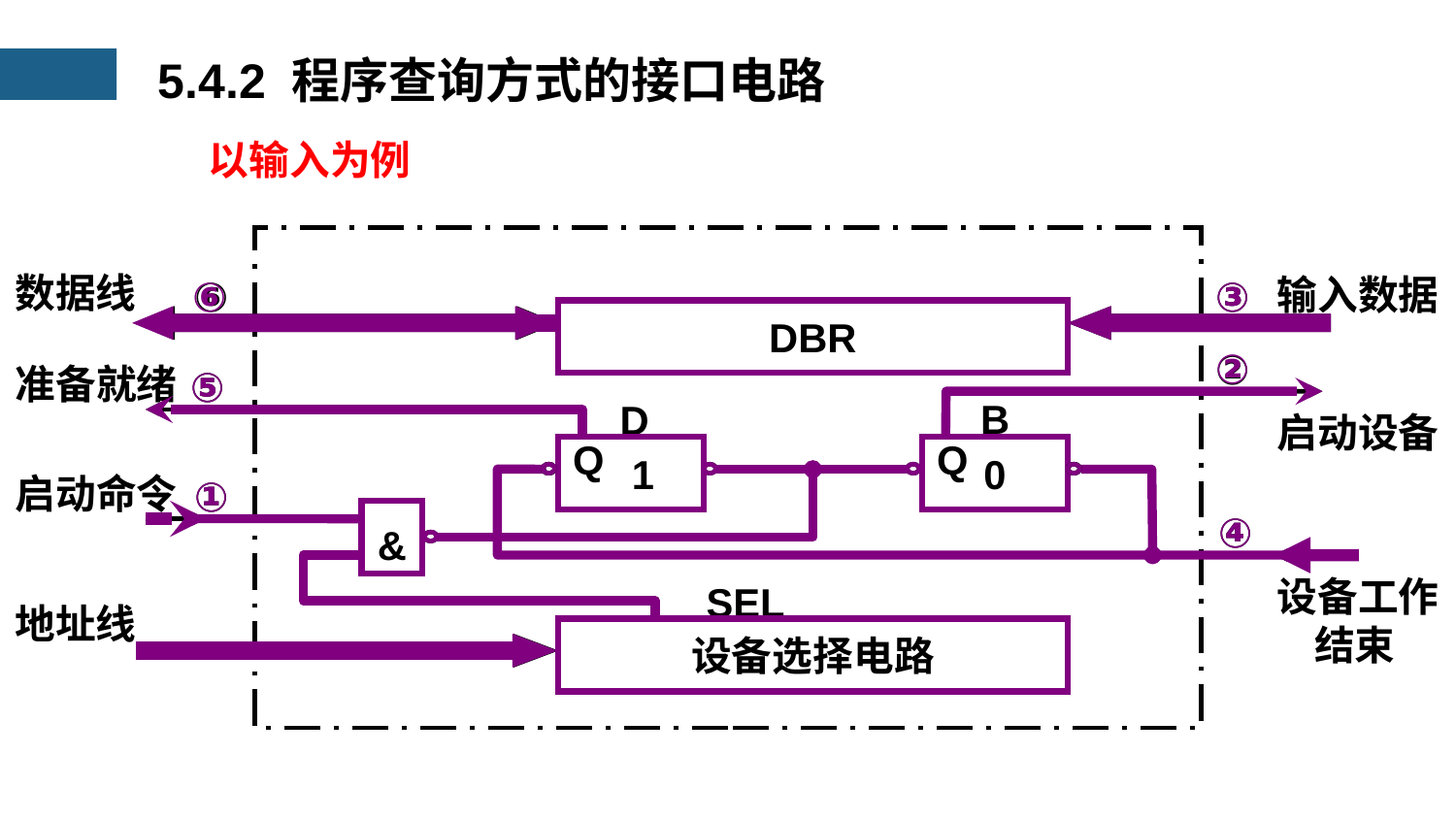

5.4.2 程序查询方式的接口电路
以输入为例

数据线
输入数据
⑥
③
DBR

②
准备就绪
⑤

启动设备

Q
Q

启动命令
①

④
&

设备工作
   结束
SEL
地址线
设备选择电路

D
B

⑥

③

②

⑤

0
1
1
0
①

④